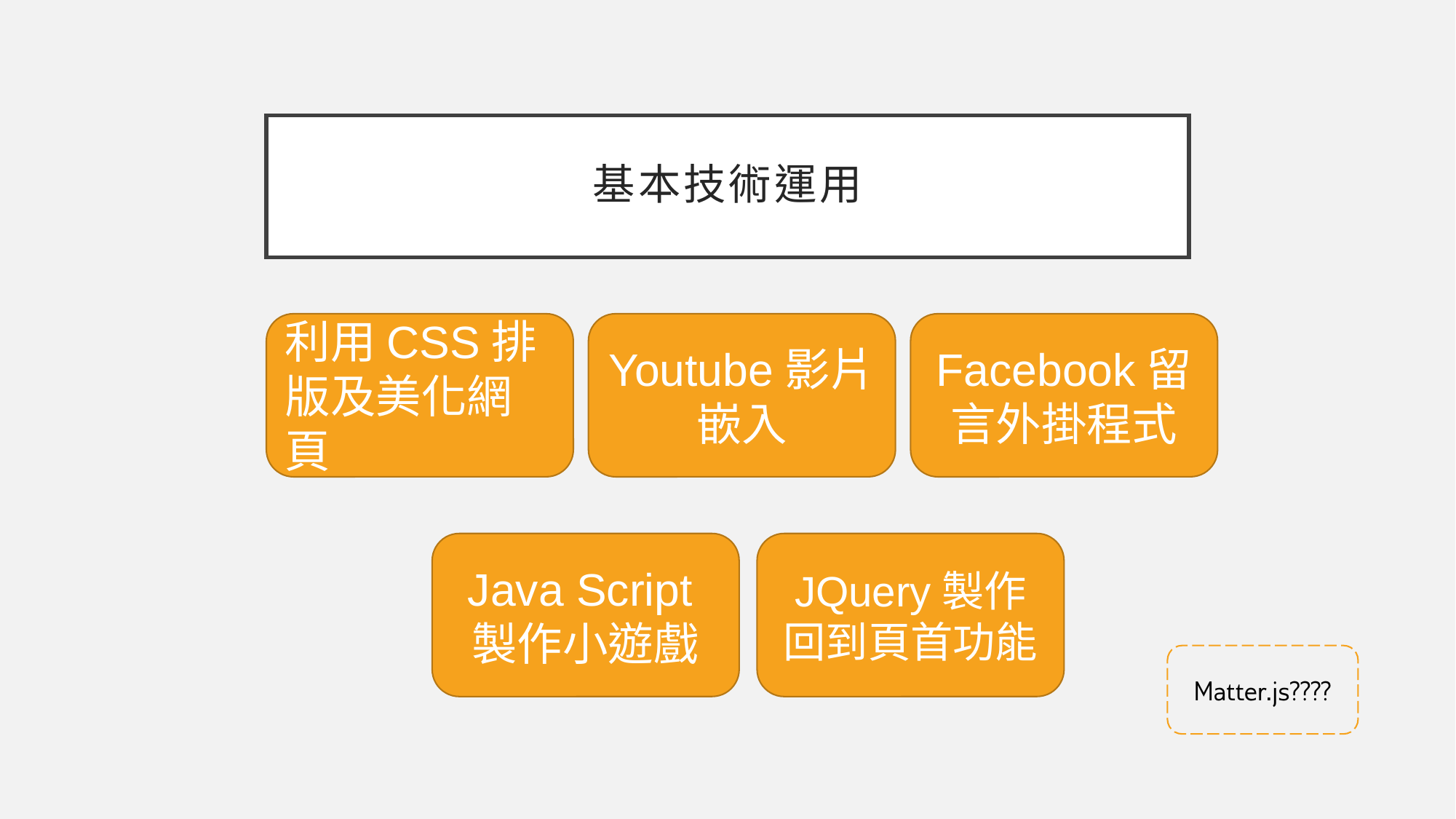

# 基本技術運用
利用CSS排版及美化網頁
Youtube影片嵌入
Facebook留言外掛程式
JQuery製作回到頁首功能
Java Script製作小遊戲
Matter.js????